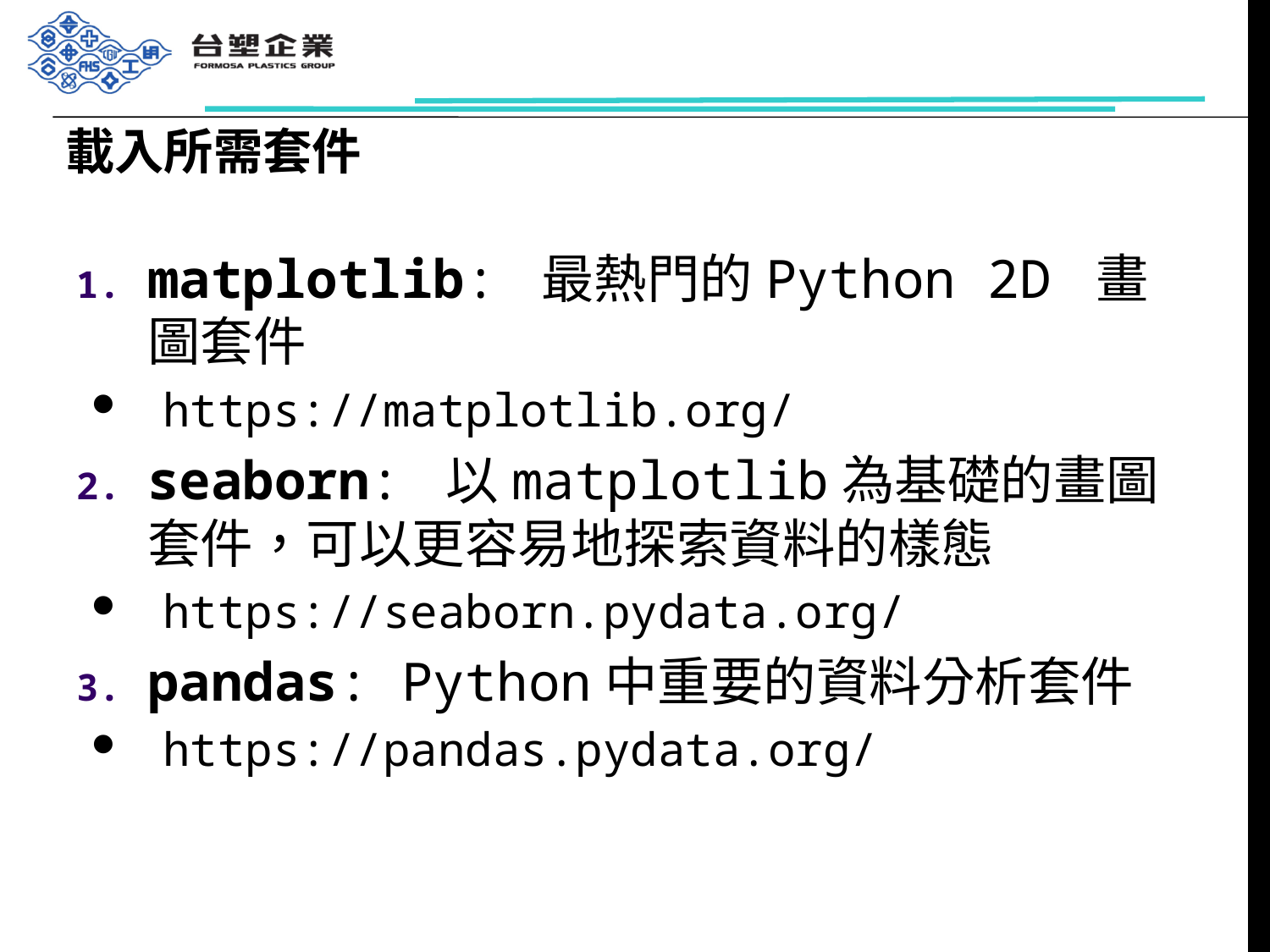

# 載入所需套件
matplotlib: 最熱門的Python 2D 畫圖套件
https://matplotlib.org/
seaborn: 以matplotlib為基礎的畫圖套件，可以更容易地探索資料的樣態
https://seaborn.pydata.org/
pandas: Python中重要的資料分析套件
https://pandas.pydata.org/